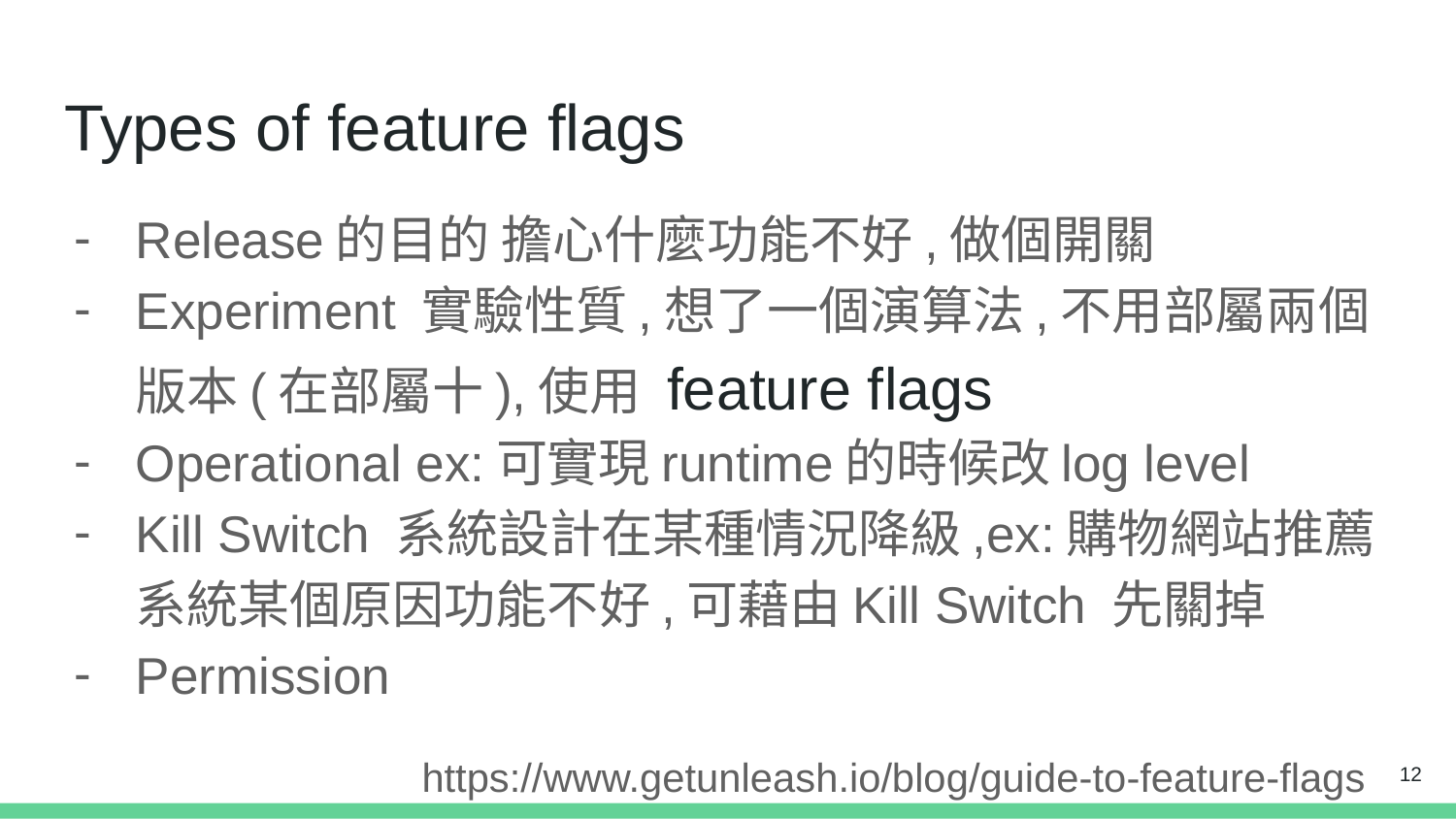

# Types of feature flags
Release的目的 擔心什麼功能不好,做個開關
Experiment 實驗性質,想了一個演算法,不用部屬兩個版本(在部屬十),使用 feature flags
Operational ex:可實現runtime的時候改log level
Kill Switch 系統設計在某種情況降級,ex:購物網站推薦系統某個原因功能不好,可藉由Kill Switch 先關掉
Permission
https://www.getunleash.io/blog/guide-to-feature-flags
12